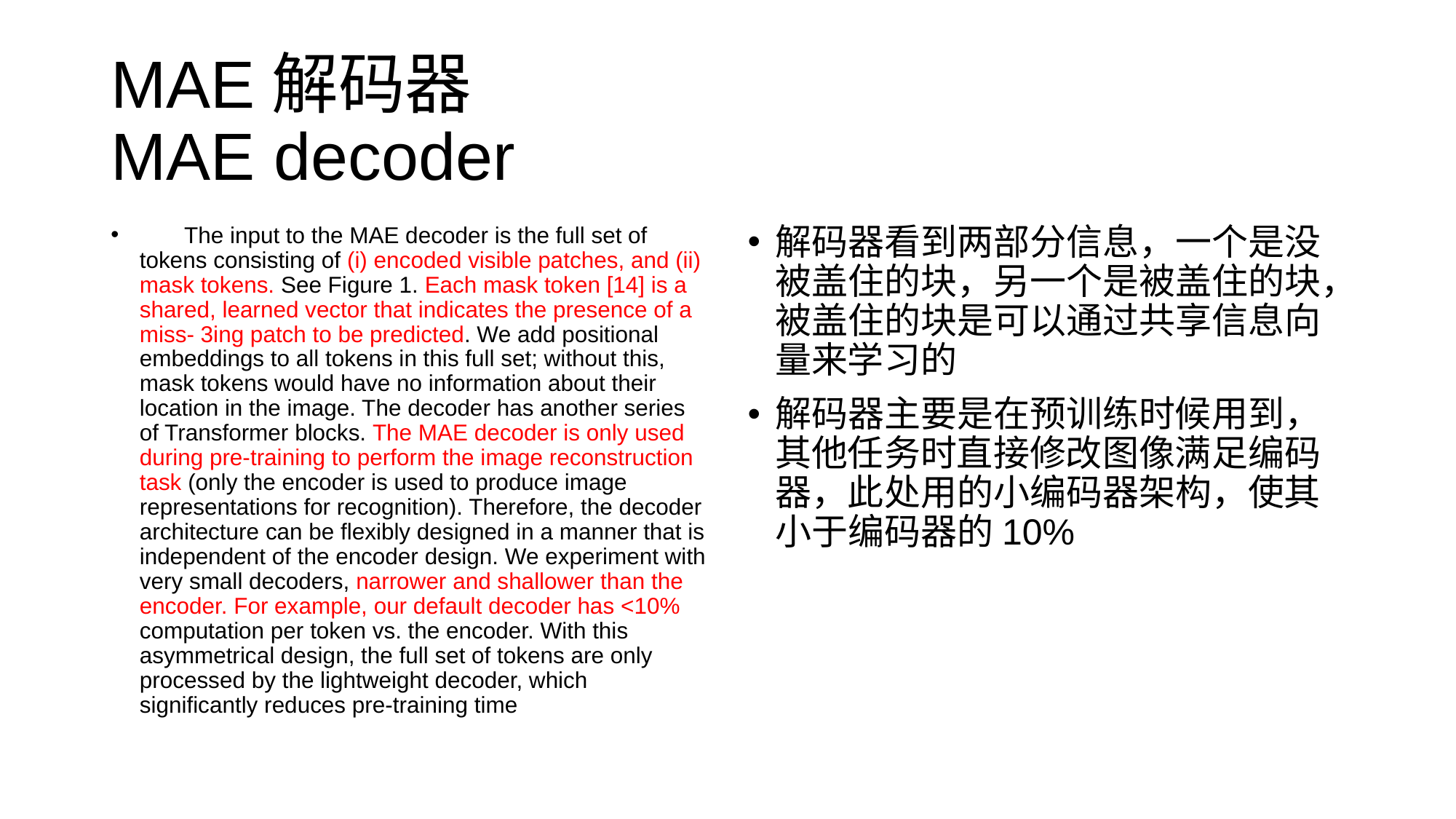

# MAE解码器 MAE decoder
       The input to the MAE decoder is the full set of tokens consisting of (i) encoded visible patches, and (ii) mask tokens. See Figure 1. Each mask token [14] is a shared, learned vector that indicates the presence of a miss- 3ing patch to be predicted. We add positional embeddings to all tokens in this full set; without this, mask tokens would have no information about their location in the image. The decoder has another series of Transformer blocks. The MAE decoder is only used during pre-training to perform the image reconstruction task (only the encoder is used to produce image representations for recognition). Therefore, the decoder architecture can be flexibly designed in a manner that is independent of the encoder design. We experiment with very small decoders, narrower and shallower than the encoder. For example, our default decoder has <10% computation per token vs. the encoder. With this asymmetrical design, the full set of tokens are only processed by the lightweight decoder, which significantly reduces pre-training time
解码器看到两部分信息，一个是没被盖住的块，另一个是被盖住的块，被盖住的块是可以通过共享信息向量来学习的
解码器主要是在预训练时候用到，其他任务时直接修改图像满足编码器，此处用的小编码器架构，使其小于编码器的10%